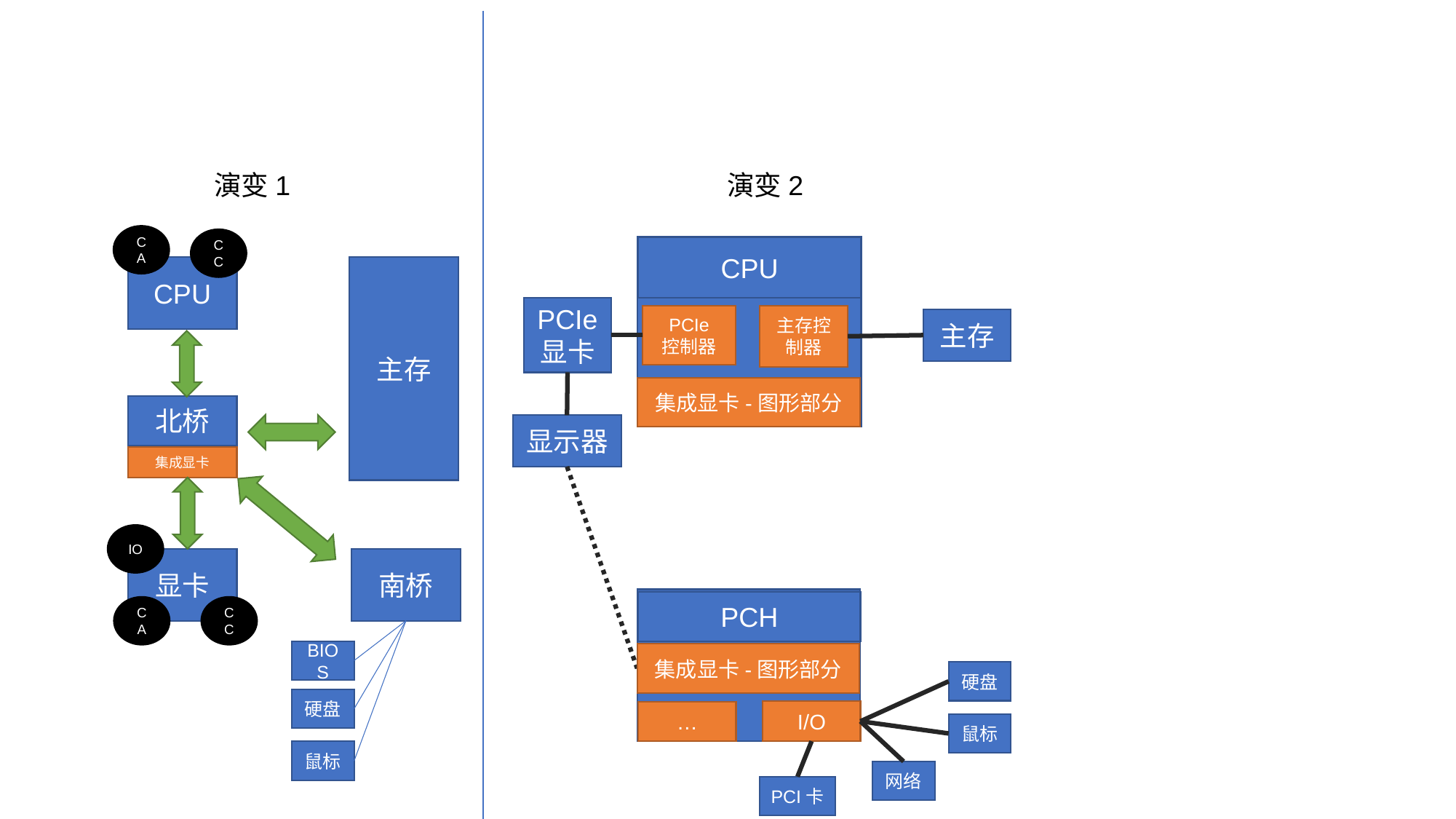

演变1
CA
CC
CPU
主存

北桥

集成显卡

IO
显卡
南桥
CA
CC
BIOS
硬盘
鼠标
演变2
CPU
主存
集成显卡-图形部分
PCH
硬盘
鼠标

PCIe
控制器
主存控制器
PCIe
显卡
显示器

集成显卡-图形部分
I/O
…
网络
PCI卡